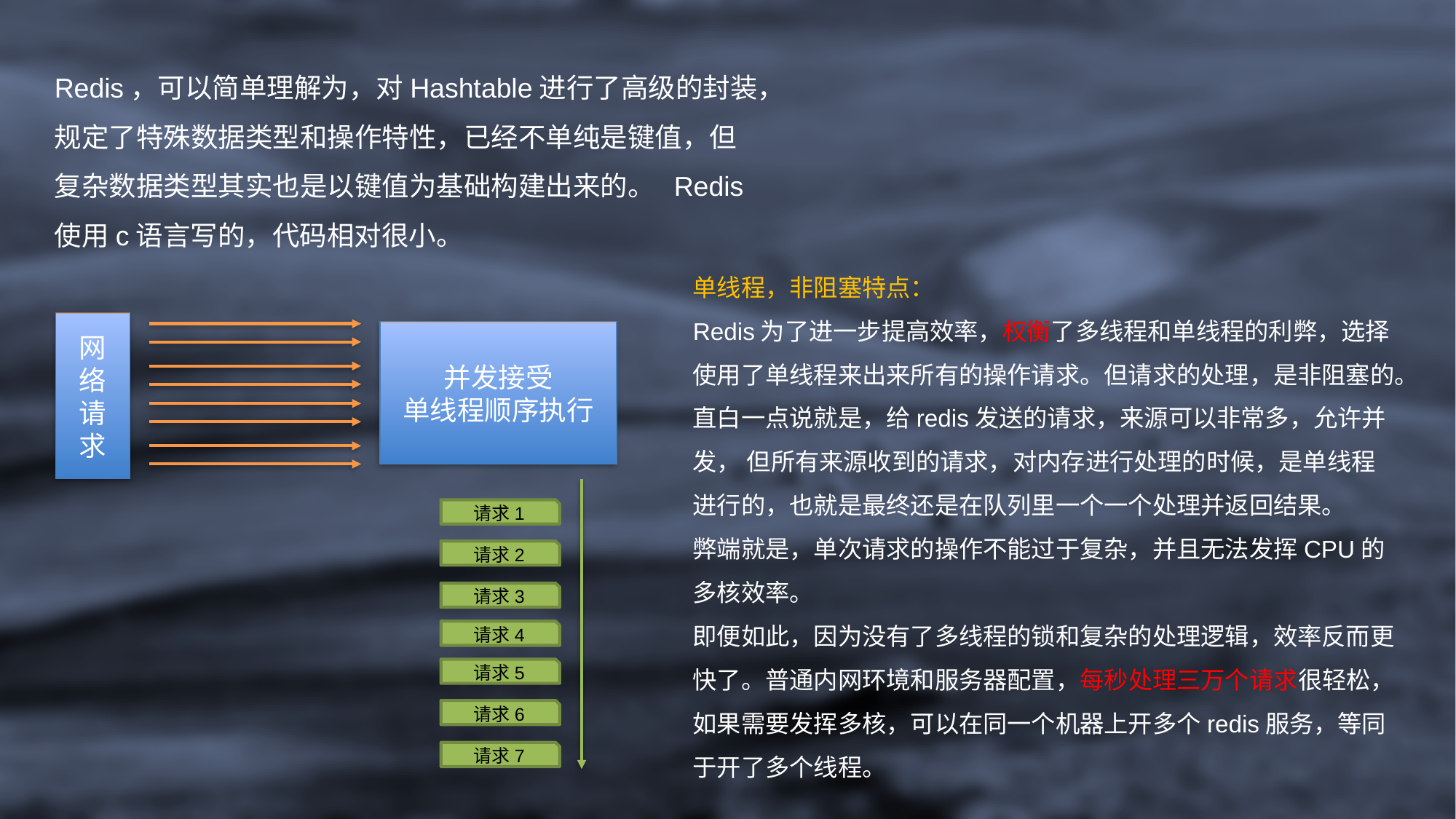

Redis，可以简单理解为，对Hashtable进行了高级的封装，规定了特殊数据类型和操作特性，已经不单纯是键值，但复杂数据类型其实也是以键值为基础构建出来的。  Redis使用c语言写的，代码相对很小。
单线程，非阻塞特点：
Redis为了进一步提高效率，权衡了多线程和单线程的利弊，选择使用了单线程来出来所有的操作请求。但请求的处理，是非阻塞的。直白一点说就是，给redis发送的请求，来源可以非常多，允许并发， 但所有来源收到的请求，对内存进行处理的时候，是单线程进行的，也就是最终还是在队列里一个一个处理并返回结果。
弊端就是，单次请求的操作不能过于复杂，并且无法发挥CPU的多核效率。
即便如此，因为没有了多线程的锁和复杂的处理逻辑，效率反而更快了。普通内网环境和服务器配置，每秒处理三万个请求很轻松，如果需要发挥多核，可以在同一个机器上开多个redis服务，等同于开了多个线程。
网络请求
并发接受
单线程顺序执行
请求1
请求2
请求3
请求4
请求5
请求6
请求7